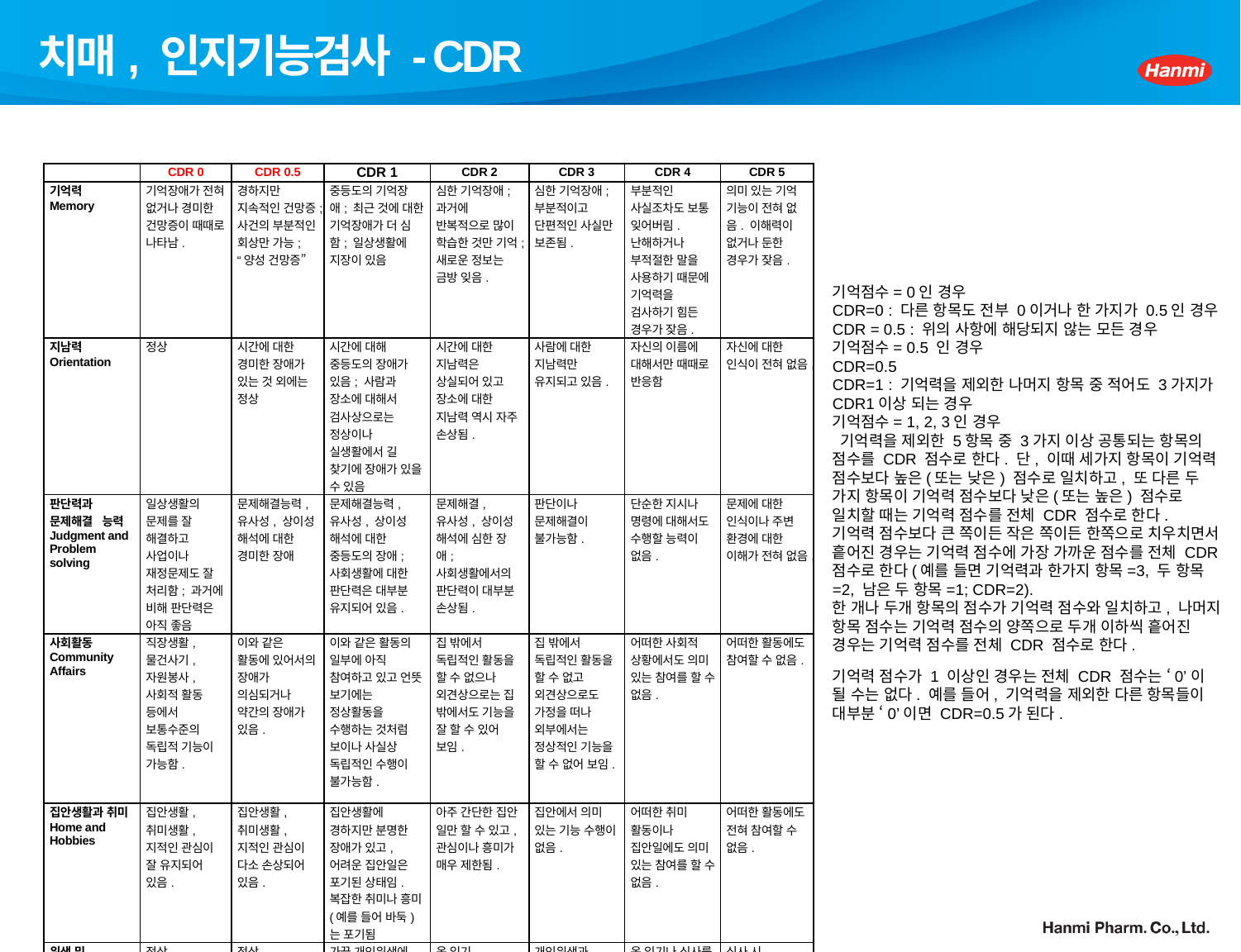

# 치매, 인지기능검사 - CDR
|  | CDR 0 | CDR 0.5 | CDR 1 | CDR 2 | CDR 3 | CDR 4 | CDR 5 |
| --- | --- | --- | --- | --- | --- | --- | --- |
| 기억력 Memory | 기억장애가 전혀 없거나 경미한 건망증이 때때로 나타남. | 경하지만 지속적인 건망증;사건의 부분적인 회상만 가능; “양성 건망증” | 중등도의 기억장애; 최근 것에 대한 기억장애가 더 심함; 일상생활에 지장이 있음 | 심한 기억장애; 과거에 반복적으로 많이 학습한 것만 기억;새로운 정보는 금방 잊음. | 심한 기억장애; 부분적이고 단편적인 사실만 보존됨. | 부분적인 사실조차도 보통 잊어버림. 난해하거나 부적절한 말을 사용하기 때문에 기억력을 검사하기 힘든 경우가 잦음. | 의미 있는 기억 기능이 전혀 없음. 이해력이 없거나 둔한 경우가 잦음. |
| 지남력 Orientation | 정상 | 시간에 대한 경미한 장애가 있는 것 외에는 정상 | 시간에 대해 중등도의 장애가 있음; 사람과 장소에 대해서 검사상으로는 정상이나 실생활에서 길 찾기에 장애가 있을 수 있음 | 시간에 대한 지남력은 상실되어 있고 장소에 대한 지남력 역시 자주 손상됨. | 사람에 대한 지남력만 유지되고 있음. | 자신의 이름에 대해서만 때때로 반응함 | 자신에 대한 인식이 전혀 없음. |
| 판단력과 문제해결 능력 Judgment and Problem solving | 일상생활의 문제를 잘 해결하고 사업이나 재정문제도 잘 처리함; 과거에 비해 판단력은 아직 좋음 | 문제해결능력, 유사성, 상이성 해석에 대한 경미한 장애 | 문제해결능력, 유사성, 상이성 해석에 대한 중등도의 장애; 사회생활에 대한 판단력은 대부분 유지되어 있음. | 문제해결, 유사성, 상이성 해석에 심한 장애; 사회생활에서의 판단력이 대부분 손상됨. | 판단이나 문제해결이 불가능함. | 단순한 지시나 명령에 대해서도 수행할 능력이 없음. | 문제에 대한 인식이나 주변 환경에 대한 이해가 전혀 없음. |
| 사회활동 Community Affairs | 직장생활, 물건사기, 자원봉사, 사회적 활동 등에서 보통수준의 독립적 기능이 가능함. | 이와 같은 활동에 있어서의 장애가 의심되거나 약간의 장애가 있음. | 이와 같은 활동의 일부에 아직 참여하고 있고 언뜻 보기에는 정상활동을 수행하는 것처럼 보이나 사실상 독립적인 수행이 불가능함. | 집 밖에서 독립적인 활동을 할 수 없으나 외견상으로는 집 밖에서도 기능을 잘 할 수 있어 보임. | 집 밖에서 독립적인 활동을 할 수 없고 외견상으로도 가정을 떠나 외부에서는 정상적인 기능을 할 수 없어 보임. | 어떠한 사회적 상황에서도 의미 있는 참여를 할 수 없음. | 어떠한 활동에도 참여할 수 없음. |
| 집안생활과 취미 Home and Hobbies | 집안생활, 취미생활, 지적인 관심이 잘 유지되어 있음. | 집안생활, 취미생활, 지적인 관심이 다소 손상되어 있음. | 집안생활에 경하지만 분명한 장애가 있고, 어려운 집안일은 포기된 상태임. 복잡한 취미나 흥미(예를 들어 바둑)는 포기됨 | 아주 간단한 집안 일만 할 수 있고, 관심이나 흥미가 매우 제한됨. | 집안에서 의미 있는 기능 수행이 없음. | 어떠한 취미 활동이나 집안일에도 의미 있는 참여를 할 수 없음. | 어떠한 활동에도 전혀 참여할 수 없음. |
| 위생 및 몸치장 Personal Care | 정상 | 정상 | 가끔 개인위생에 대한 권고가 필요함. | 옷 입기, 개인위생, 개인 소지품의 유지에 도움이 필요함. | 개인위생과 몸치장의 유지에 많은 도움이 필요하며, 자주 대소변의 실금이 있음. | 옷 입기나 식사를 하려는 시도는 있음. 도움 없이는 이동하지 못함. | 식사 시 먹여주어야 함. 누워 지내는 상태임. |
기억점수= 0인 경우
CDR=0 : 다른 항목도 전부 0이거나 한 가지가 0.5인 경우
CDR = 0.5 : 위의 사항에 해당되지 않는 모든 경우
기억점수= 0.5 인 경우
CDR=0.5
CDR=1 : 기억력을 제외한 나머지 항목 중 적어도 3가지가 CDR1이상 되는 경우
기억점수= 1, 2, 3인 경우
 기억력을 제외한 5항목 중 3가지 이상 공통되는 항목의 점수를 CDR 점수로 한다. 단, 이때 세가지 항목이 기억력 점수보다 높은(또는 낮은) 점수로 일치하고, 또 다른 두 가지 항목이 기억력 점수보다 낮은(또는 높은) 점수로 일치할 때는 기억력 점수를 전체 CDR 점수로 한다.
기억력 점수보다 큰 쪽이든 작은 쪽이든 한쪽으로 치우치면서 흩어진 경우는 기억력 점수에 가장 가까운 점수를 전체 CDR 점수로 한다(예를 들면 기억력과 한가지 항목=3, 두 항목=2, 남은 두 항목=1; CDR=2).
한 개나 두개 항목의 점수가 기억력 점수와 일치하고, 나머지 항목 점수는 기억력 점수의 양쪽으로 두개 이하씩 흩어진 경우는 기억력 점수를 전체 CDR 점수로 한다.

기억력 점수가 1 이상인 경우는 전체 CDR 점수는 ‘0’이 될 수는 없다. 예를 들어, 기억력을 제외한 다른 항목들이 대부분 ‘0’이면 CDR=0.5가 된다.